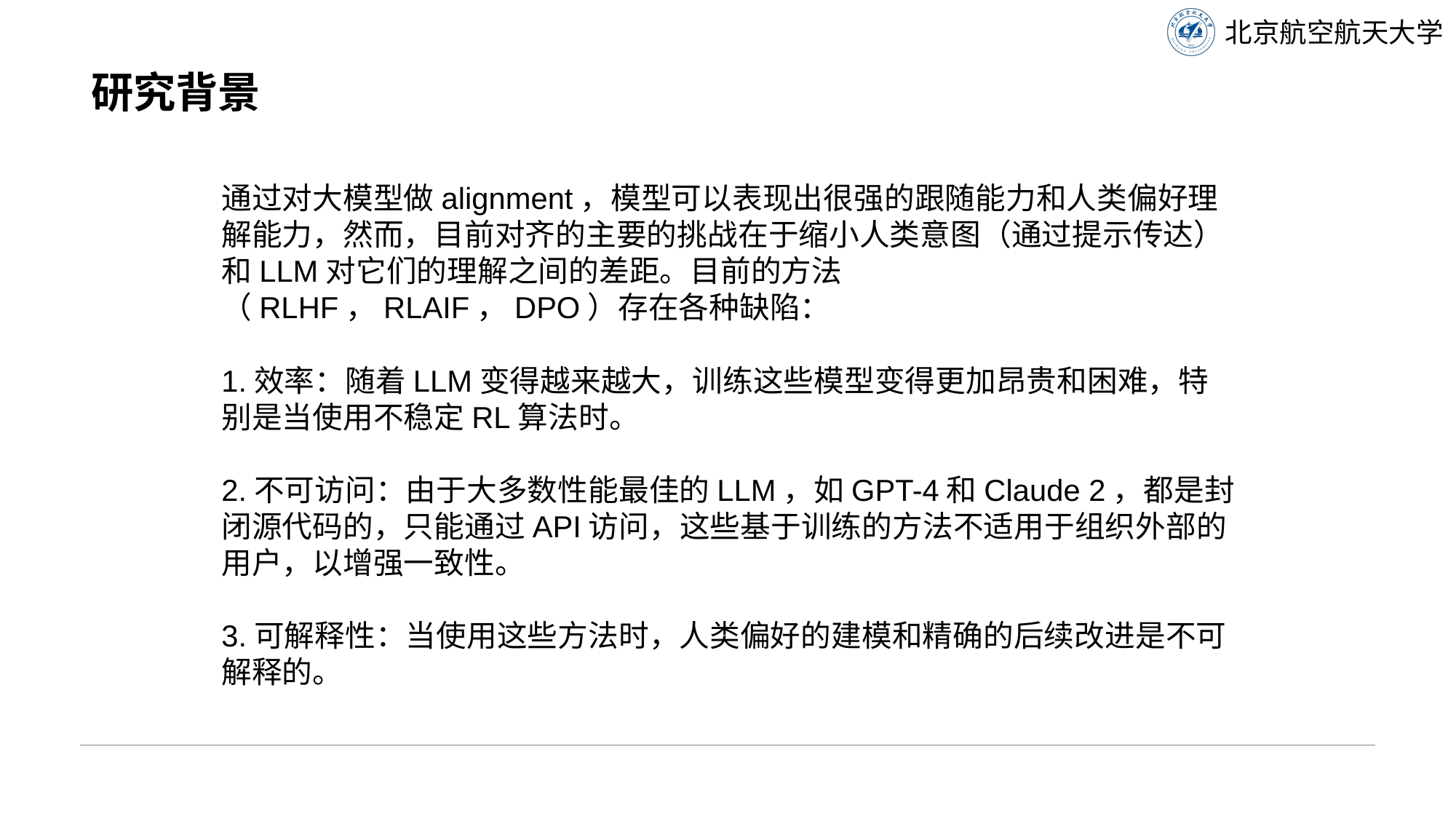

# 研究背景
通过对大模型做alignment，模型可以表现出很强的跟随能力和人类偏好理解能力，然而，目前对齐的主要的挑战在于缩小人类意图（通过提示传达）和LLM对它们的理解之间的差距。目前的方法（RLHF，RLAIF，DPO）存在各种缺陷：

1.效率：随着LLM变得越来越大，训练这些模型变得更加昂贵和困难，特别是当使用不稳定RL算法时。

2.不可访问：由于大多数性能最佳的LLM，如GPT-4和Claude 2，都是封闭源代码的，只能通过API访问，这些基于训练的方法不适用于组织外部的用户，以增强一致性。

3.可解释性：当使用这些方法时，人类偏好的建模和精确的后续改进是不可解释的。